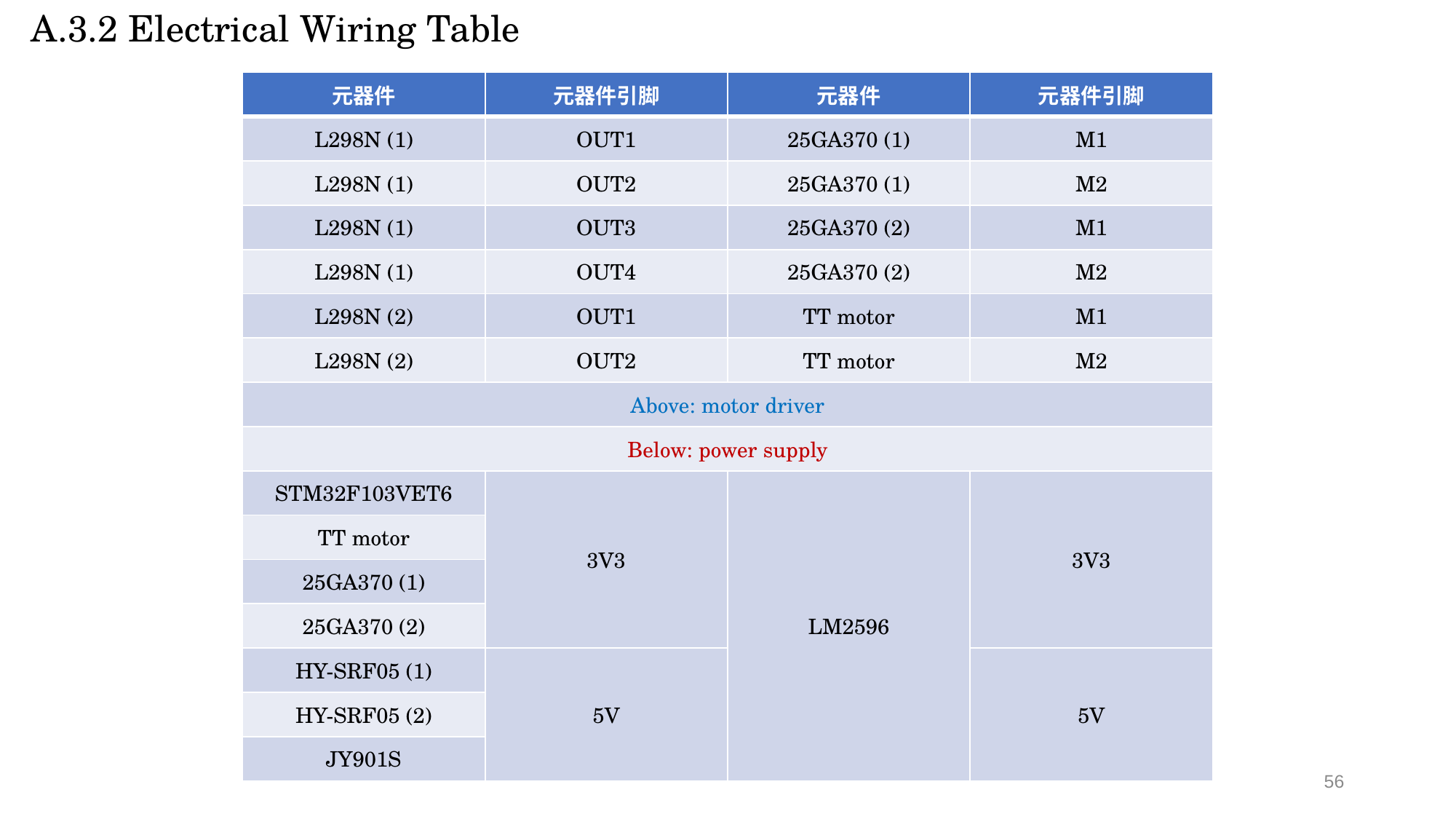

A.3.2 Electrical Wiring Table
| 元器件 | 元器件引脚 | 元器件 | 元器件引脚 |
| --- | --- | --- | --- |
| L298N (1) | OUT1 | 25GA370 (1) | M1 |
| L298N (1) | OUT2 | 25GA370 (1) | M2 |
| L298N (1) | OUT3 | 25GA370 (2) | M1 |
| L298N (1) | OUT4 | 25GA370 (2) | M2 |
| L298N (2) | OUT1 | TT motor | M1 |
| L298N (2) | OUT2 | TT motor | M2 |
| Above: motor driver |  |  |  |
| Below: power supply |  |  |  |
| STM32F103VET6 | 3V3 | LM2596 | 3V3 |
| TT motor |  |  |  |
| 25GA370 (1) |  |  |  |
| 25GA370 (2) |  |  |  |
| HY-SRF05 (1) | 5V |  | 5V |
| HY-SRF05 (2) |  |  |  |
| JY901S |  |  |  |
56